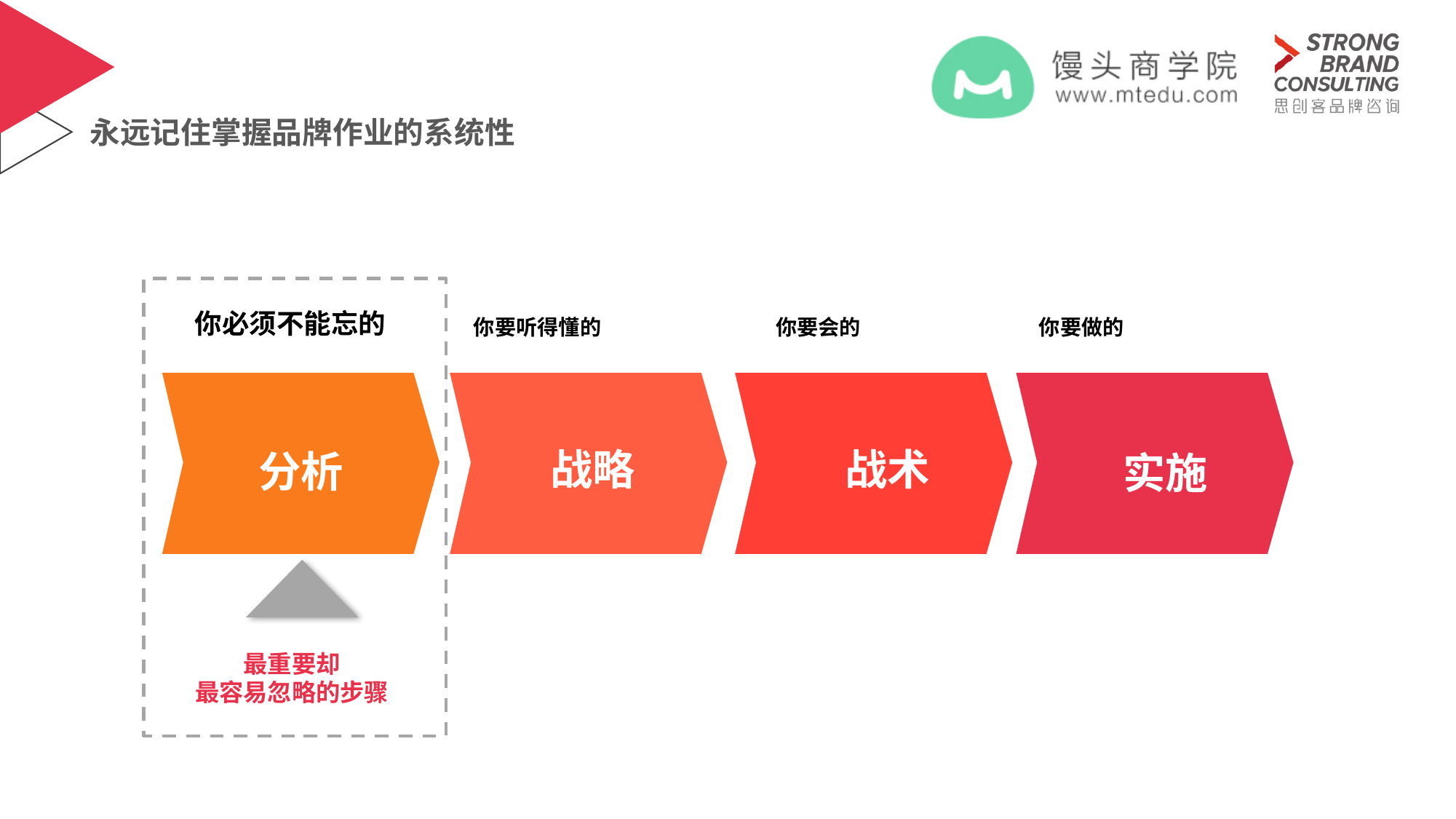

# 永远记住掌握品牌作业的系统性
你必须不能忘的
你要听得懂的
你要会的
你要做的

战略
战术
分析
实施

最重要却
最容易忽略的步骤